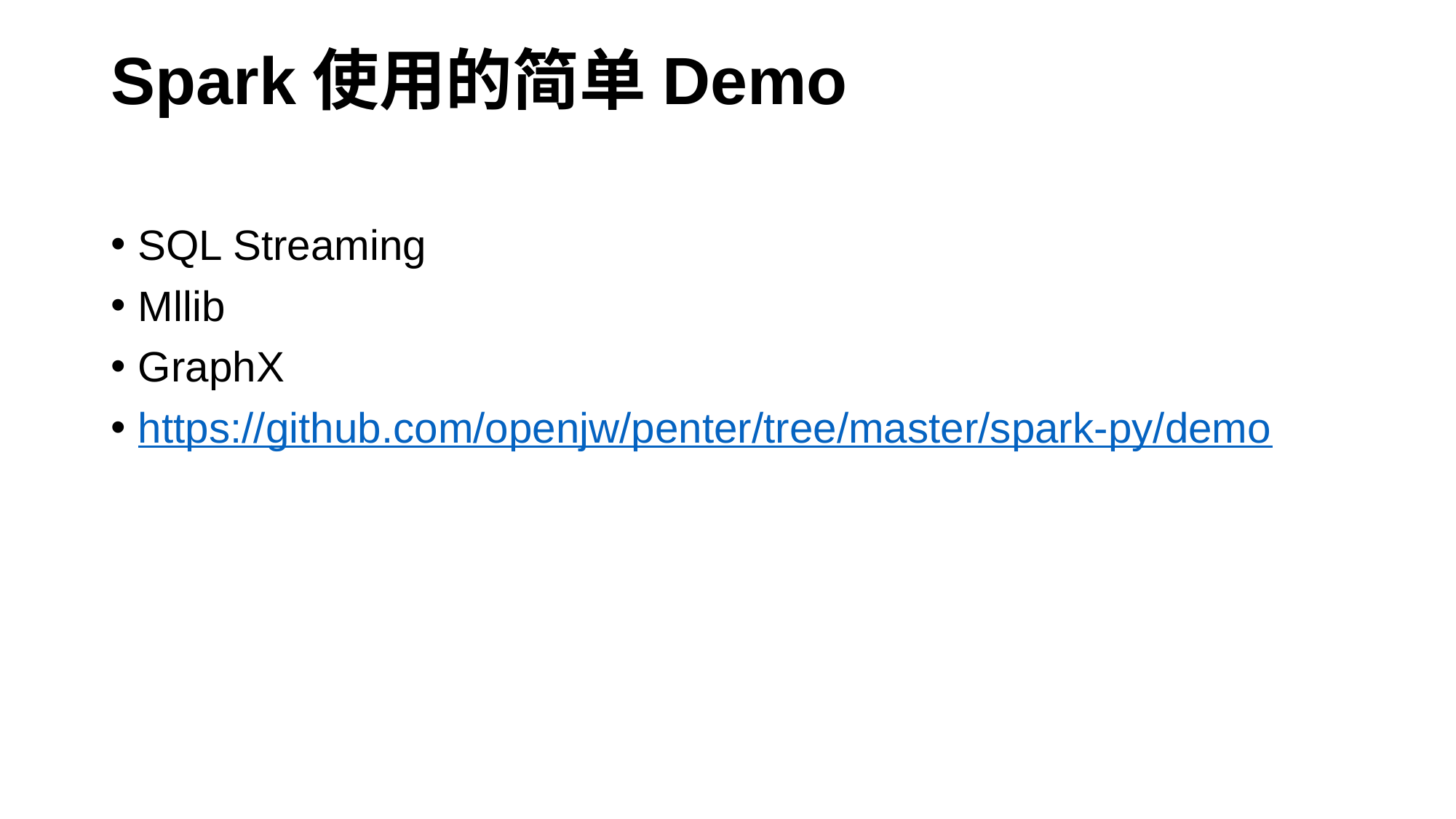

# Spark使用的简单Demo
SQL Streaming
Mllib
GraphX
https://github.com/openjw/penter/tree/master/spark-py/demo